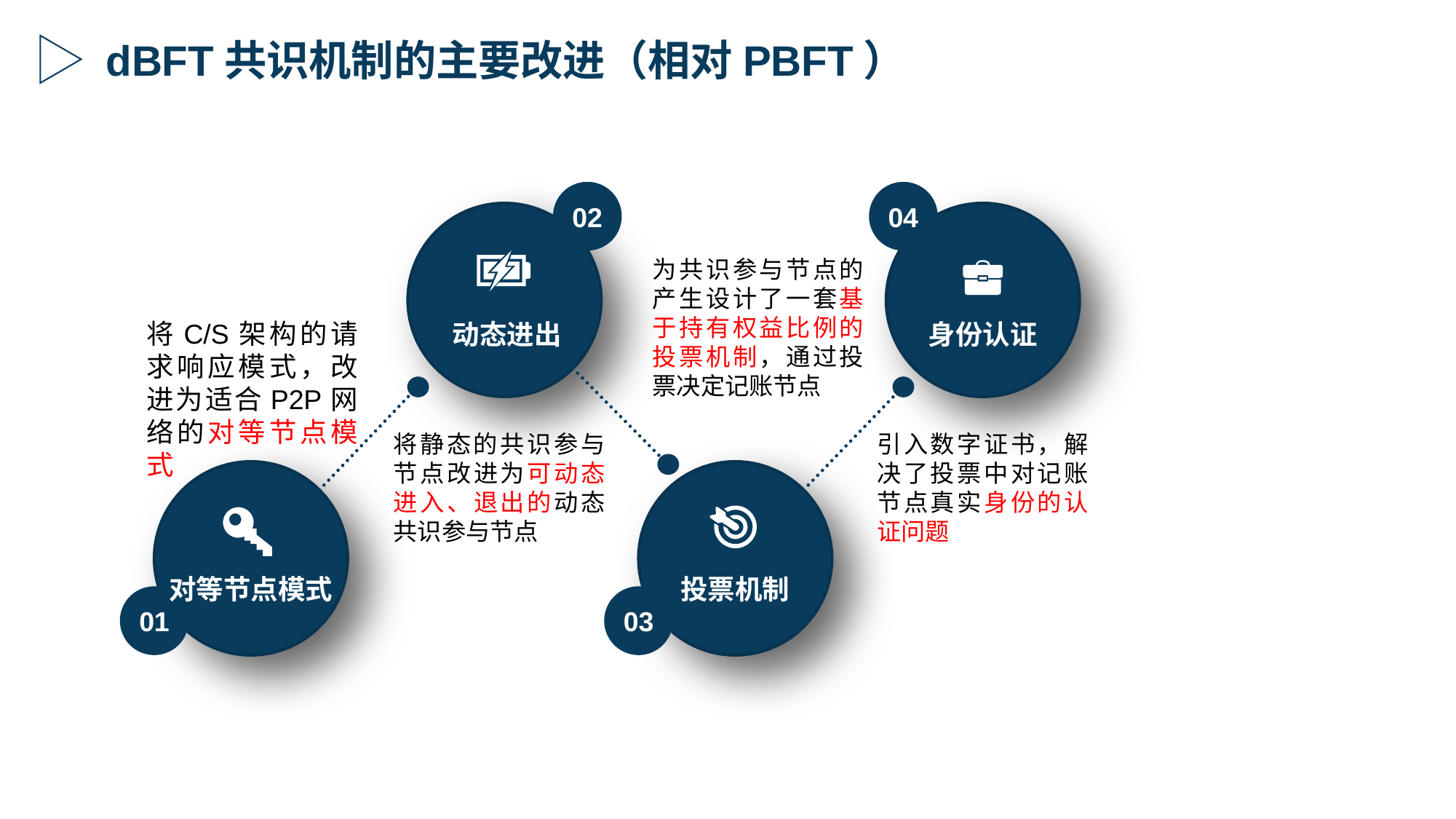

dBFT共识机制的主要改进（相对PBFT）

02
04

为共识参与节点的产生设计了一套基于持有权益比例的投票机制，通过投票决定记账节点

动态进出
身份认证
将C/S架构的请求响应模式，改进为适合P2P网络的对等节点模式

将静态的共识参与节点改进为可动态进入、退出的动态共识参与节点
引入数字证书，解决了投票中对记账节点真实身份的认证问题

对等节点模式
投票机制
添加标题
01
03